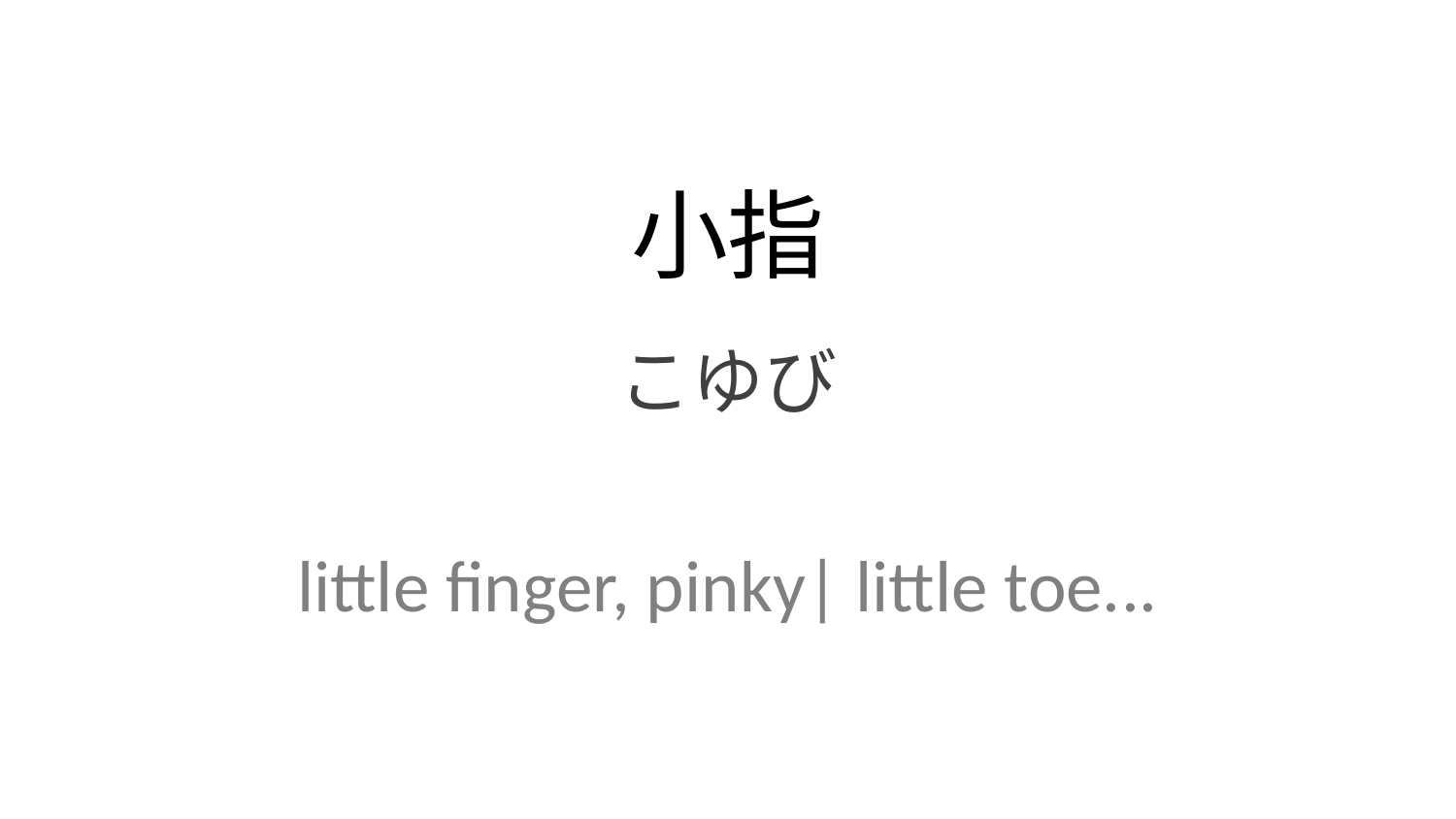

小指

こゆび
little finger, pinky| little toe...